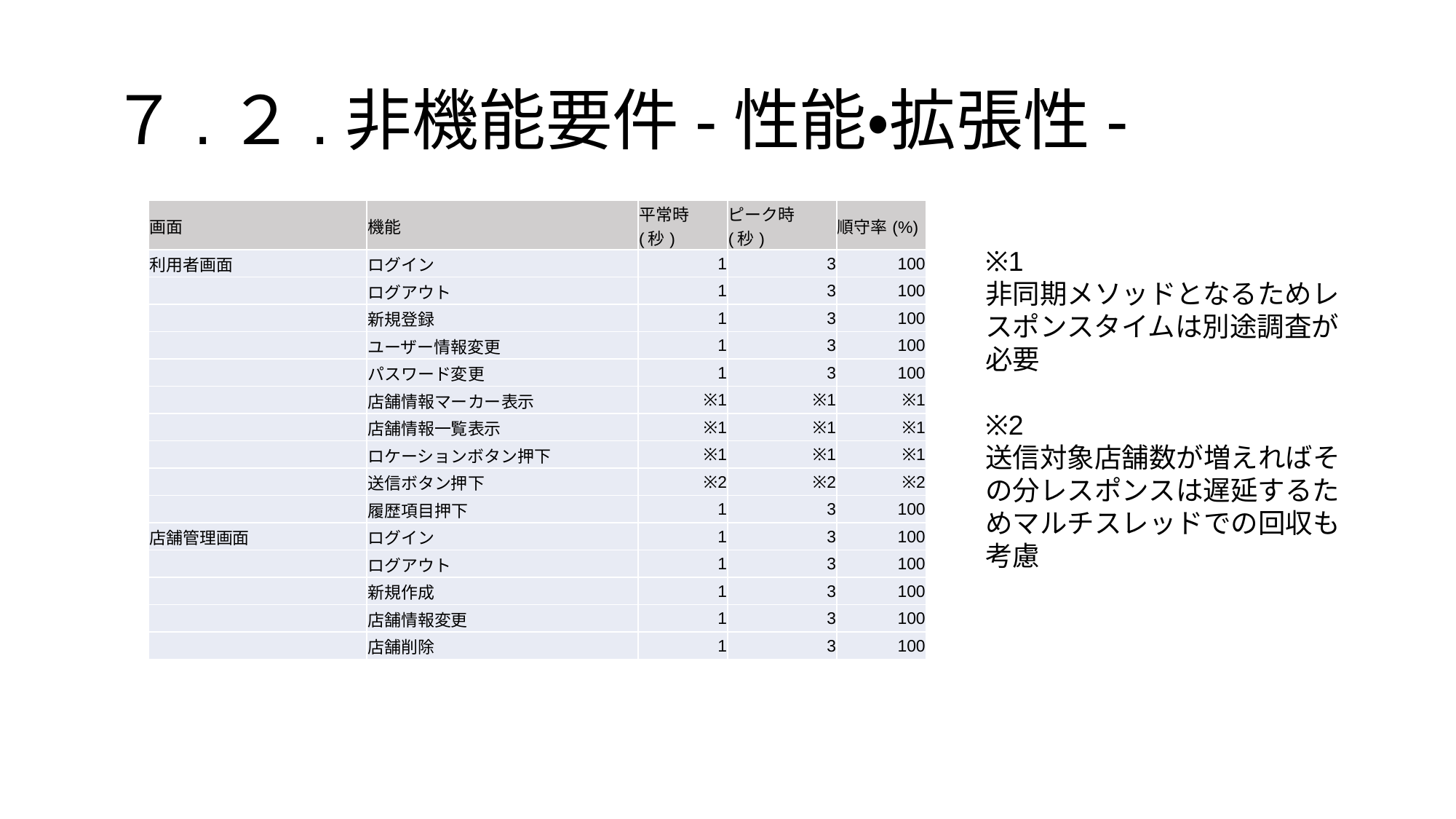

# ７.２.非機能要件-性能・拡張性-
| 画面 | 機能 | 平常時(秒) | ピーク時(秒) | 順守率(%) |
| --- | --- | --- | --- | --- |
| 利用者画面 | ログイン | 1 | 3 | 100 |
|  | ログアウト | 1 | 3 | 100 |
|  | 新規登録 | 1 | 3 | 100 |
|  | ユーザー情報変更 | 1 | 3 | 100 |
|  | パスワード変更 | 1 | 3 | 100 |
|  | 店舗情報マーカー表示 | ※1 | ※1 | ※1 |
|  | 店舗情報一覧表示 | ※1 | ※1 | ※1 |
|  | ロケーションボタン押下 | ※1 | ※1 | ※1 |
|  | 送信ボタン押下 | ※2 | ※2 | ※2 |
|  | 履歴項目押下 | 1 | 3 | 100 |
| 店舗管理画面 | ログイン | 1 | 3 | 100 |
|  | ログアウト | 1 | 3 | 100 |
|  | 新規作成 | 1 | 3 | 100 |
|  | 店舗情報変更 | 1 | 3 | 100 |
|  | 店舗削除 | 1 | 3 | 100 |
※1
非同期メソッドとなるためレスポンスタイムは別途調査が必要

※2
送信対象店舗数が増えればその分レスポンスは遅延するためマルチスレッドでの回収も考慮